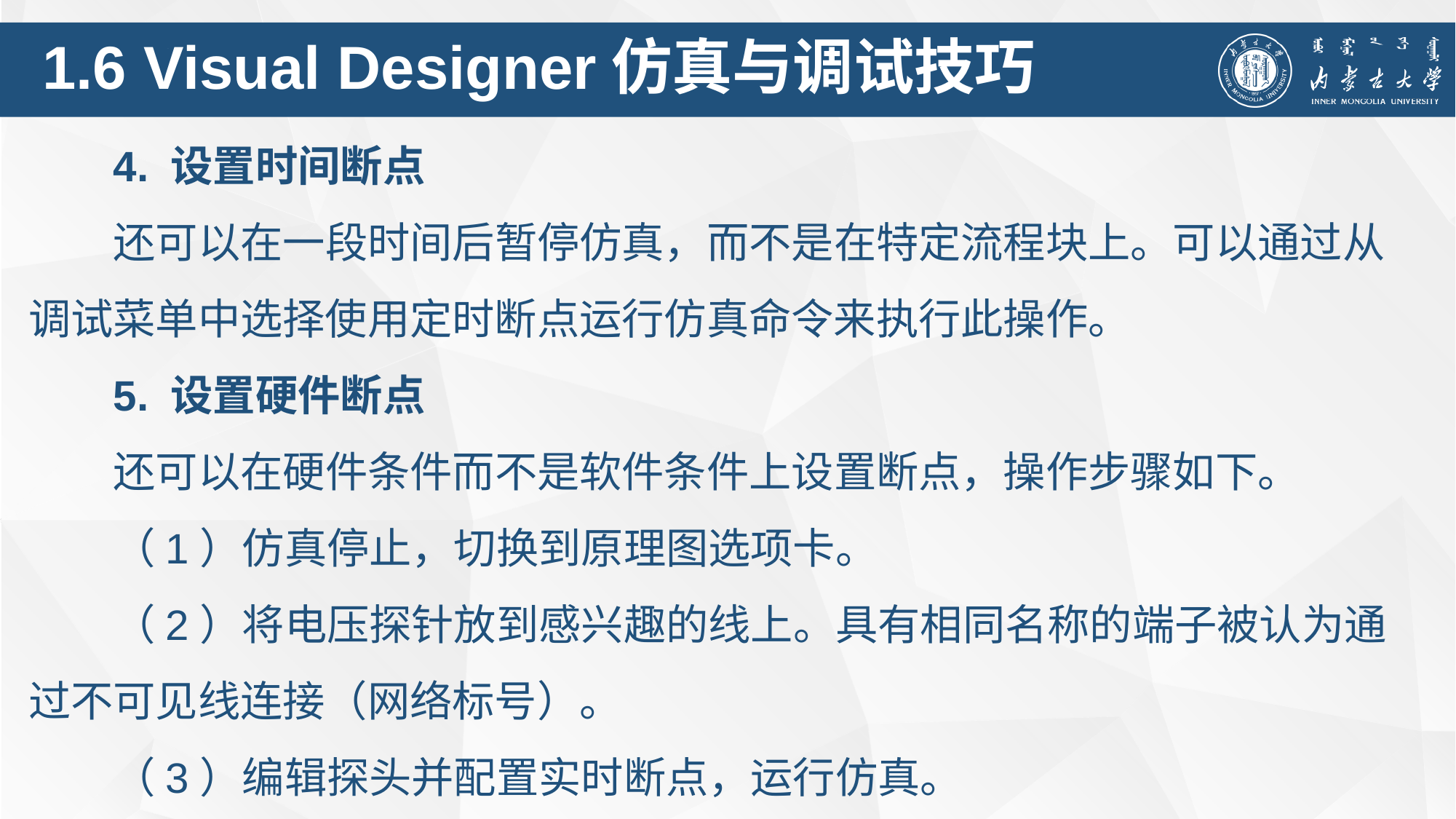

1.6 Visual Designer仿真与调试技巧

4. 设置时间断点
还可以在一段时间后暂停仿真，而不是在特定流程块上。可以通过从调试菜单中选择使用定时断点运行仿真命令来执行此操作。
5. 设置硬件断点
还可以在硬件条件而不是软件条件上设置断点，操作步骤如下。
（1）仿真停止，切换到原理图选项卡。
（2）将电压探针放到感兴趣的线上。具有相同名称的端子被认为通过不可见线连接（网络标号）。
（3）编辑探头并配置实时断点，运行仿真。